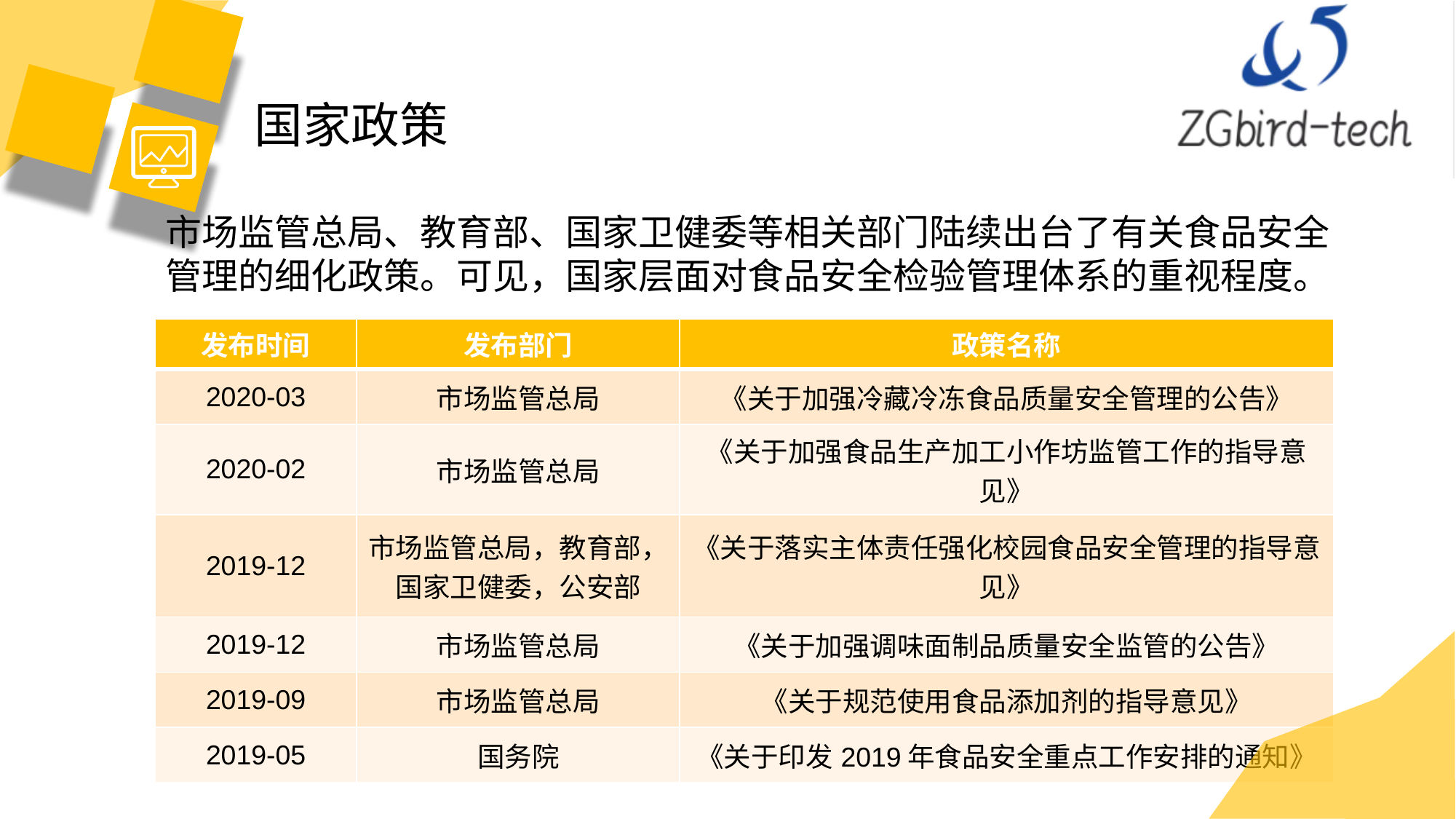

国家政策

市场监管总局、教育部、国家卫健委等相关部门陆续出台了有关食品安全
管理的细化政策。可见，国家层面对食品安全检验管理体系的重视程度。
| 发布时间 | 发布部门 | 政策名称 |
| --- | --- | --- |
| 2020-03 | 市场监管总局 | 《关于加强冷藏冷冻食品质量安全管理的公告》 |
| 2020-02 | 市场监管总局 | 《关于加强食品生产加工小作坊监管工作的指导意见》 |
| 2019-12 | 市场监管总局，教育部，国家卫健委，公安部 | 《关于落实主体责任强化校园食品安全管理的指导意见》 |
| 2019-12 | 市场监管总局 | 《关于加强调味面制品质量安全监管的公告》 |
| 2019-09 | 市场监管总局 | 《关于规范使用食品添加剂的指导意见》 |
| 2019-05 | 国务院 | 《关于印发2019年食品安全重点工作安排的通知》 |